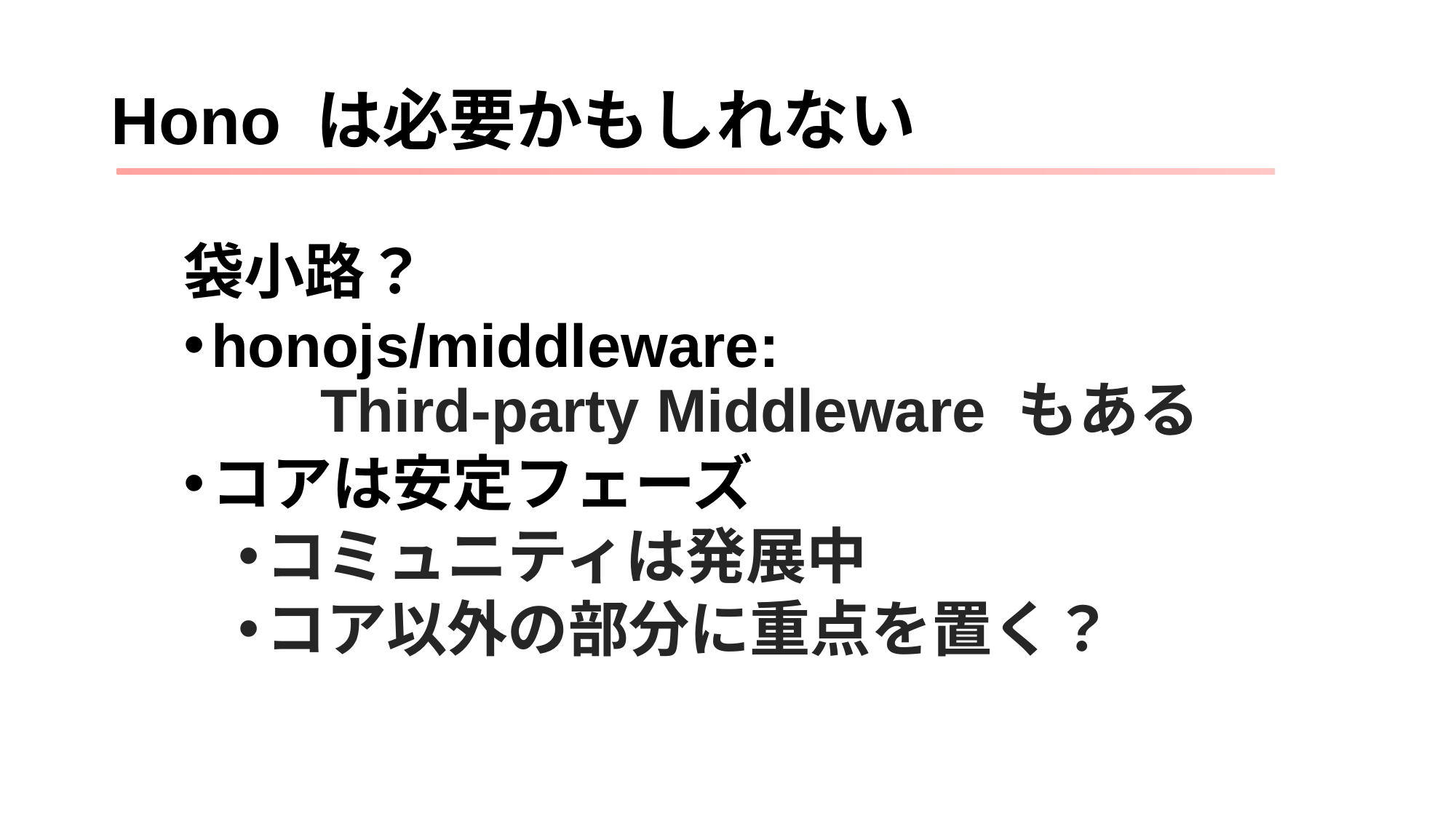

# Hono は必要かもしれない

袋小路？
honojs/middleware:
	Third-party Middleware もある
コアは安定フェーズ
コミュニティは発展中
コア以外の部分に重点を置く？